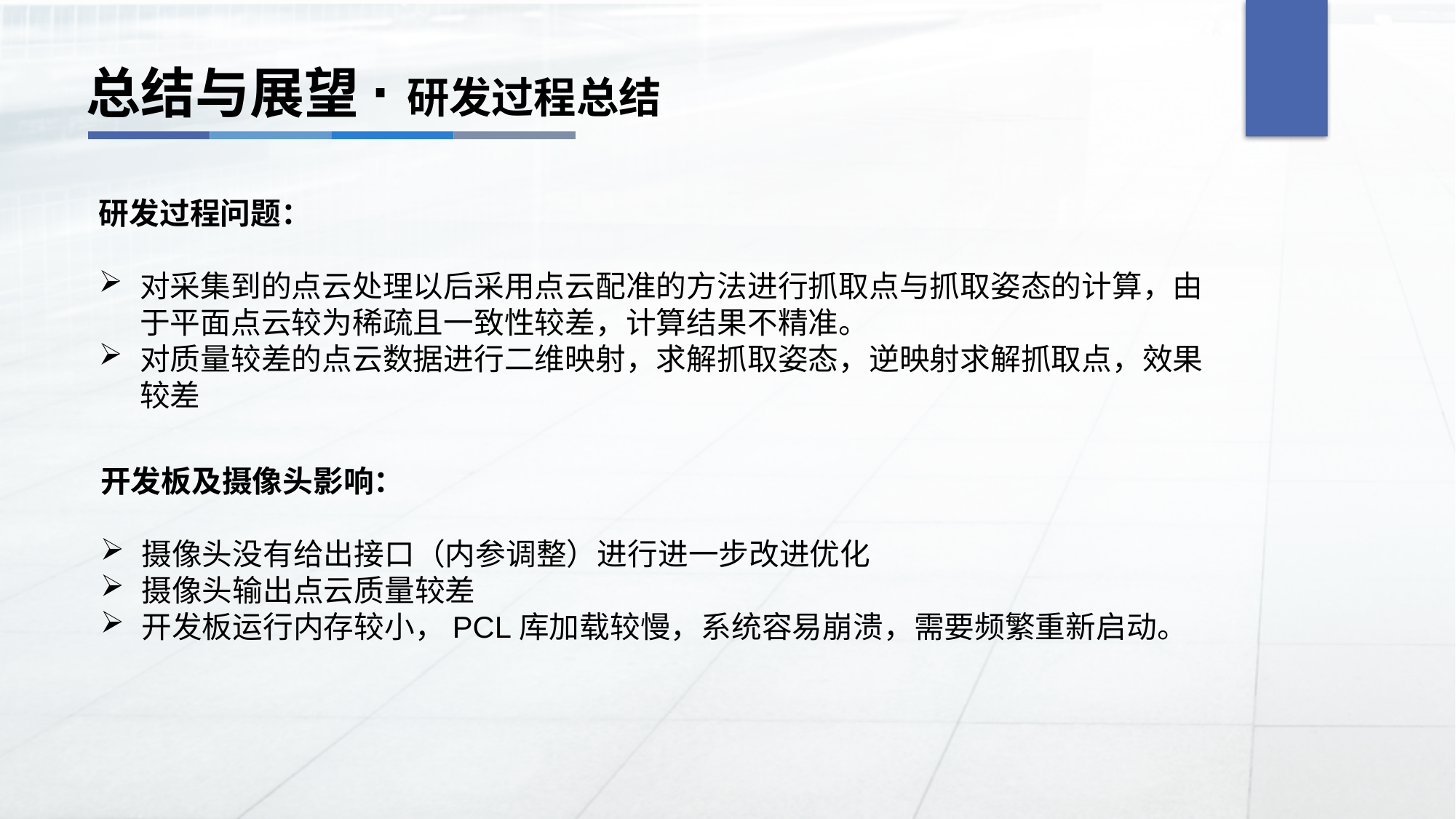

总结与展望·研发过程总结

研发过程问题：

对采集到的点云处理以后采用点云配准的方法进行抓取点与抓取姿态的计算，由于平面点云较为稀疏且一致性较差，计算结果不精准。
对质量较差的点云数据进行二维映射，求解抓取姿态，逆映射求解抓取点，效果较差

开发板及摄像头影响：

摄像头没有给出接口（内参调整）进行进一步改进优化
摄像头输出点云质量较差
开发板运行内存较小，PCL库加载较慢，系统容易崩溃，需要频繁重新启动。